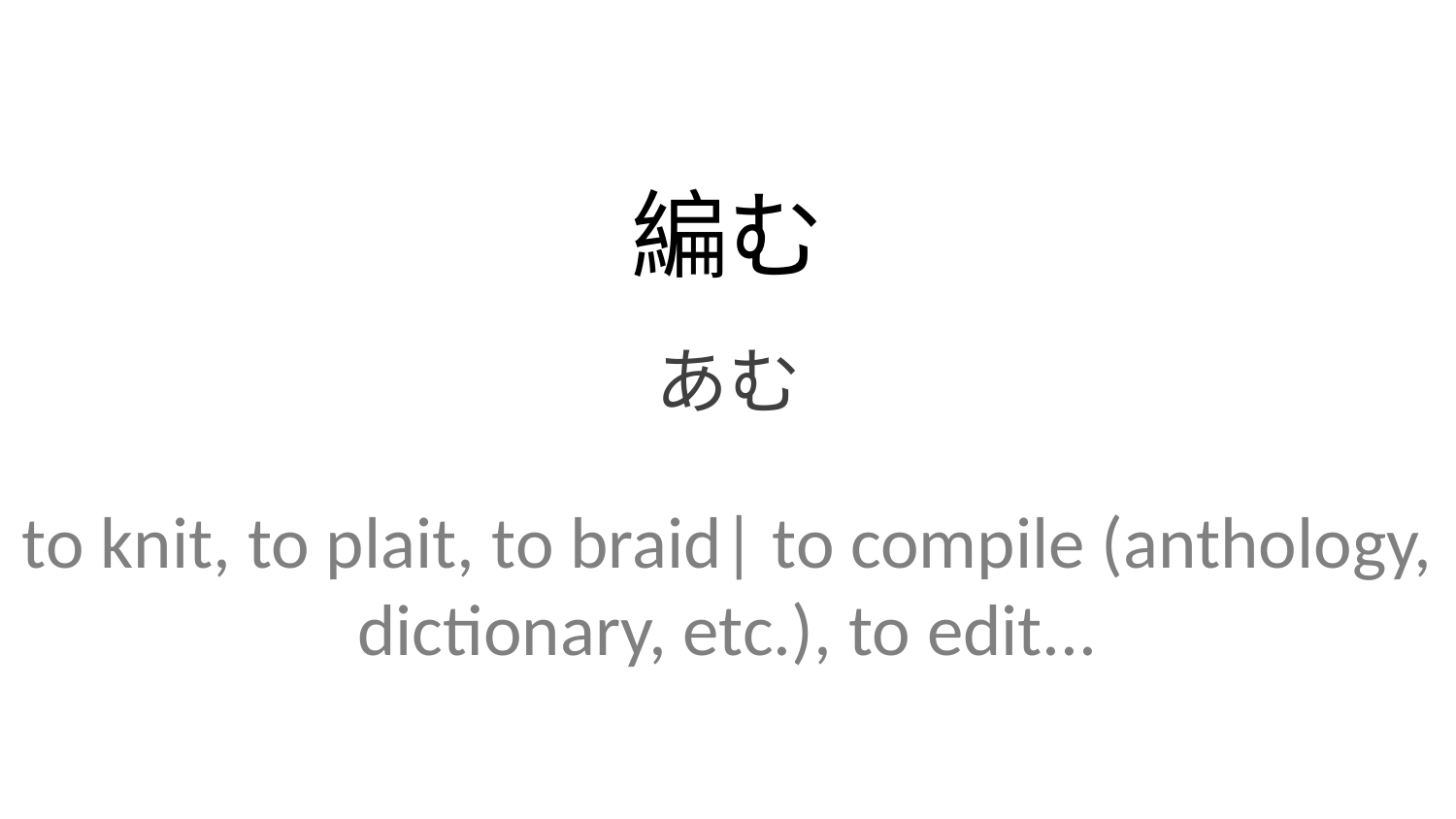

編む

あむ
to knit, to plait, to braid| to compile (anthology, dictionary, etc.), to edit...